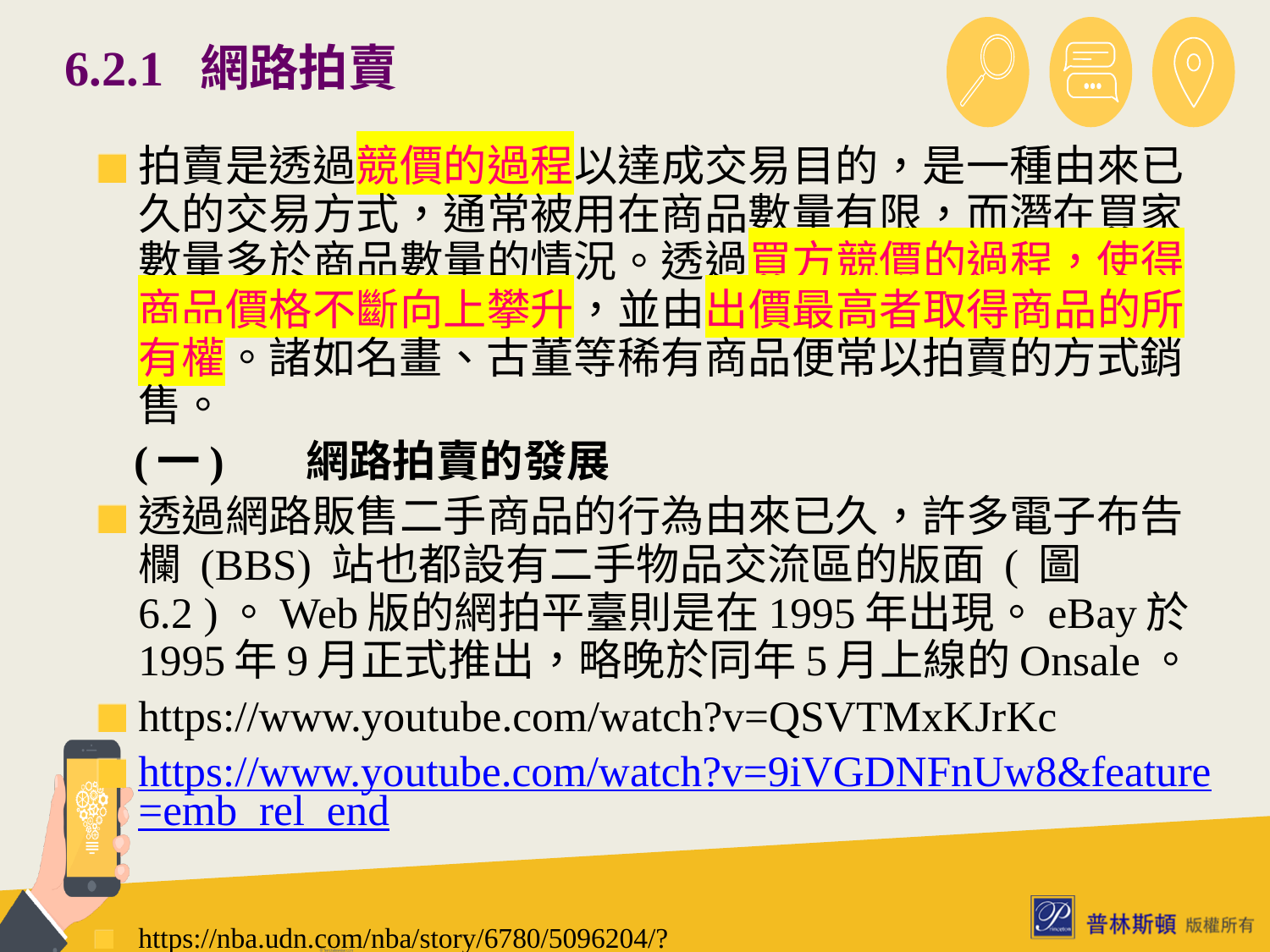

# 6.2.1  網路拍賣
拍賣是透過競價的過程以達成交易目的，是一種由來已久的交易方式，通常被用在商品數量有限，而潛在買家數量多於商品數量的情況。透過買方競價的過程，使得商品價格不斷向上攀升，並由出價最高者取得商品的所有權。諸如名畫、古董等稀有商品便常以拍賣的方式銷售。
    (一)	網路拍賣的發展
透過網路販售二手商品的行為由來已久，許多電子布告欄 (BBS) 站也都設有二手物品交流區的版面 ( 圖6.2 )。Web版的網拍平臺則是在1995年出現。eBay於1995年9月正式推出，略晚於同年5月上線的Onsale。
https://www.youtube.com/watch?v=QSVTMxKJrKc
https://www.youtube.com/watch?v=9iVGDNFnUw8&feature=emb_rel_end

https://nba.udn.com/nba/story/6780/5096204/?utm_source=nbataiwan&utm_medium=fb&fbclid=IwAR1NR22aOklfIp8W5R986J3oDHm0BBPiHQycGzyn7KIPbqL36X8Zm5DPr2w